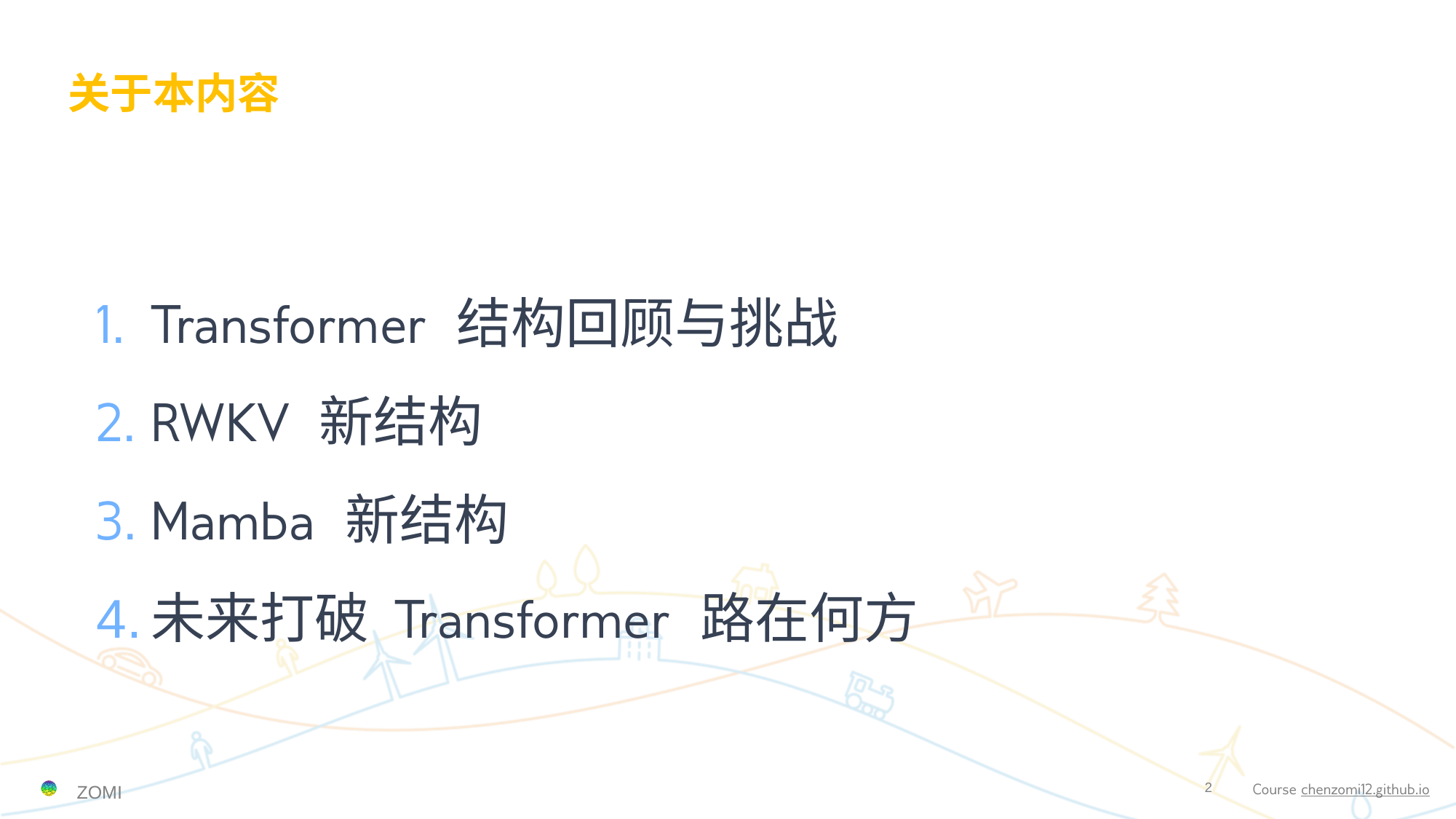

# 关于本内容
Transformer 结构回顾与挑战
RWKV 新结构
Mamba 新结构
未来打破 Transformer 路在何方